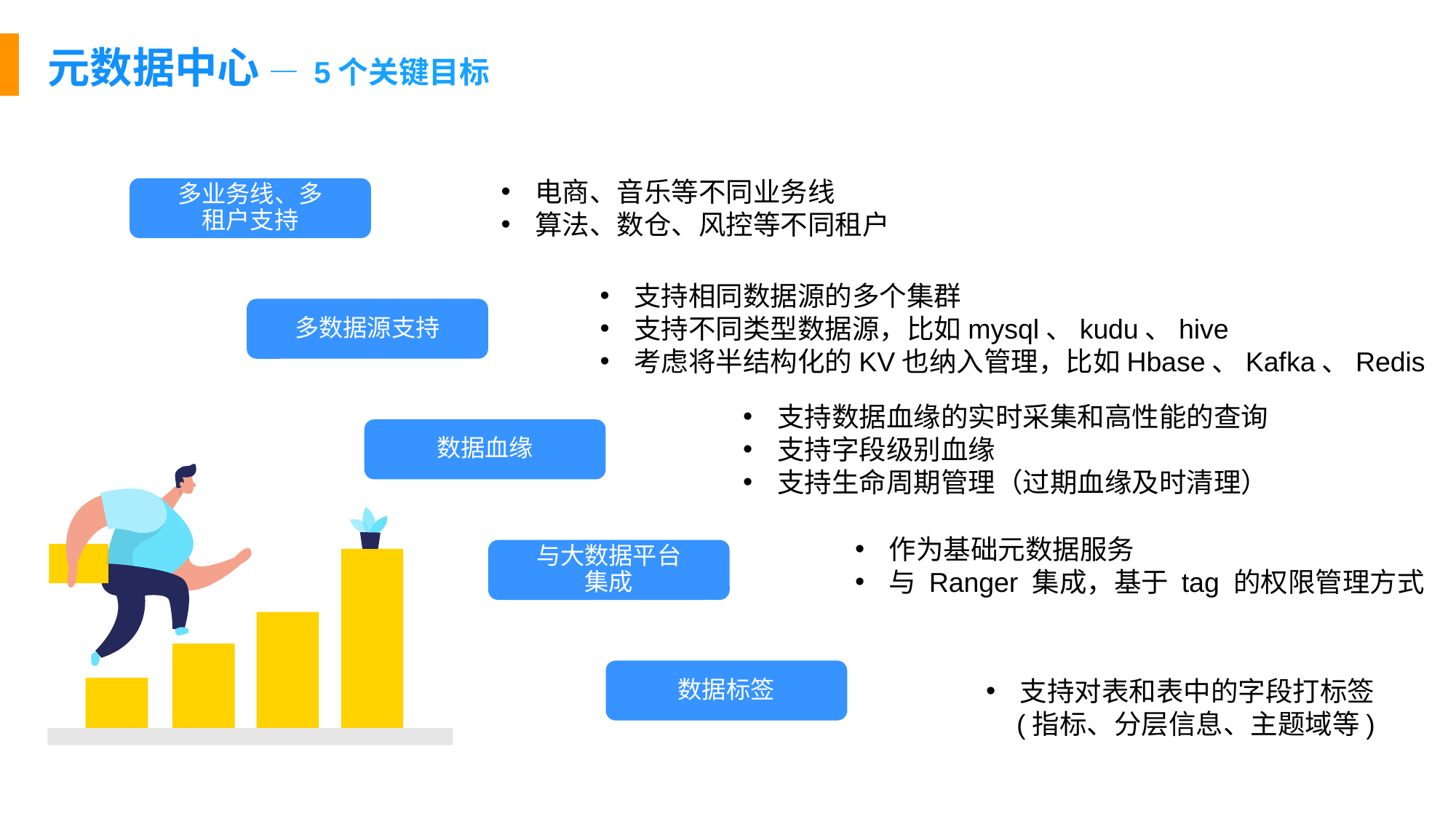

元数据中心 — 5个关键目标
电商、音乐等不同业务线
算法、数仓、风控等不同租户
多业务线、多租户支持
支持相同数据源的多个集群
支持不同类型数据源，比如mysql、kudu、hive
考虑将半结构化的KV也纳入管理，比如Hbase、Kafka、Redis
多数据源支持
支持数据血缘的实时采集和高性能的查询
支持字段级别血缘
支持生命周期管理（过期血缘及时清理）
数据血缘

作为基础元数据服务
与 Ranger 集成，基于 tag 的权限管理方式
与大数据平台集成
数据标签
支持对表和表中的字段打标签
    (指标、分层信息、主题域等)